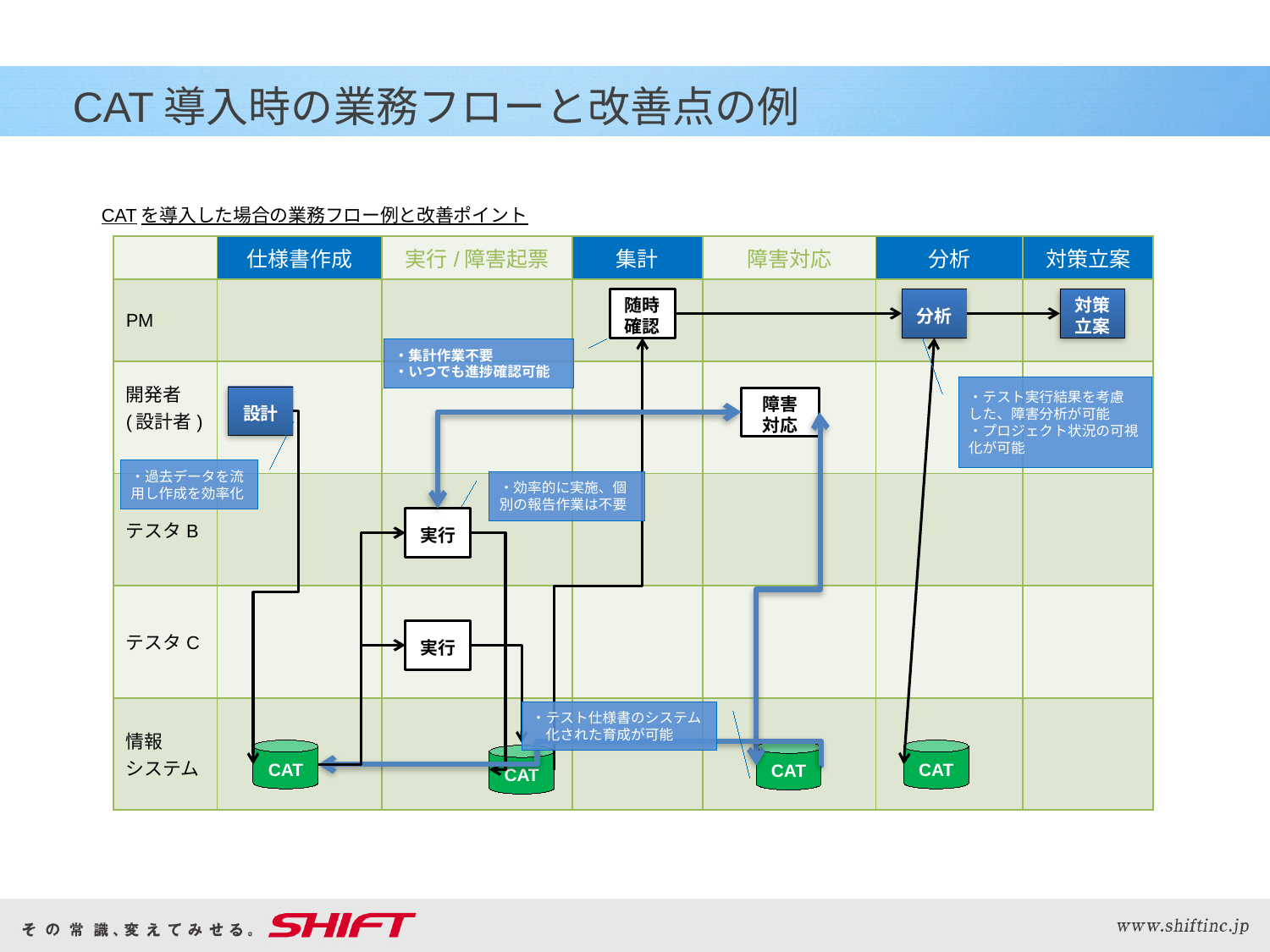

# CAT導入時の業務フローと改善点の例
CATを導入した場合の業務フロー例と改善ポイント
|  | 仕様書作成 | 実行/障害起票 | 集計 | 障害対応 | 分析 | 対策立案 |
| --- | --- | --- | --- | --- | --- | --- |
| PM |  |  |  |  |  |  |
| 開発者 (設計者) |  |  |  |  |  |  |
| テスタB |  |  |  |  |  |  |
| テスタC |  |  |  |  |  |  |
| 情報 システム |  |  |  |  |  |  |
随時
確認
分析
対策
立案
・集計作業不要
・いつでも進捗確認可能
・テスト実行結果を考慮
した、障害分析が可能
・プロジェクト状況の可視化が可能
設計
障害
対応
・過去データを流用し作成を効率化
・効率的に実施、個別の報告作業は不要
実行
実行
・テスト仕様書のシステム
　化された育成が可能
CAT
CAT
CAT
CAT